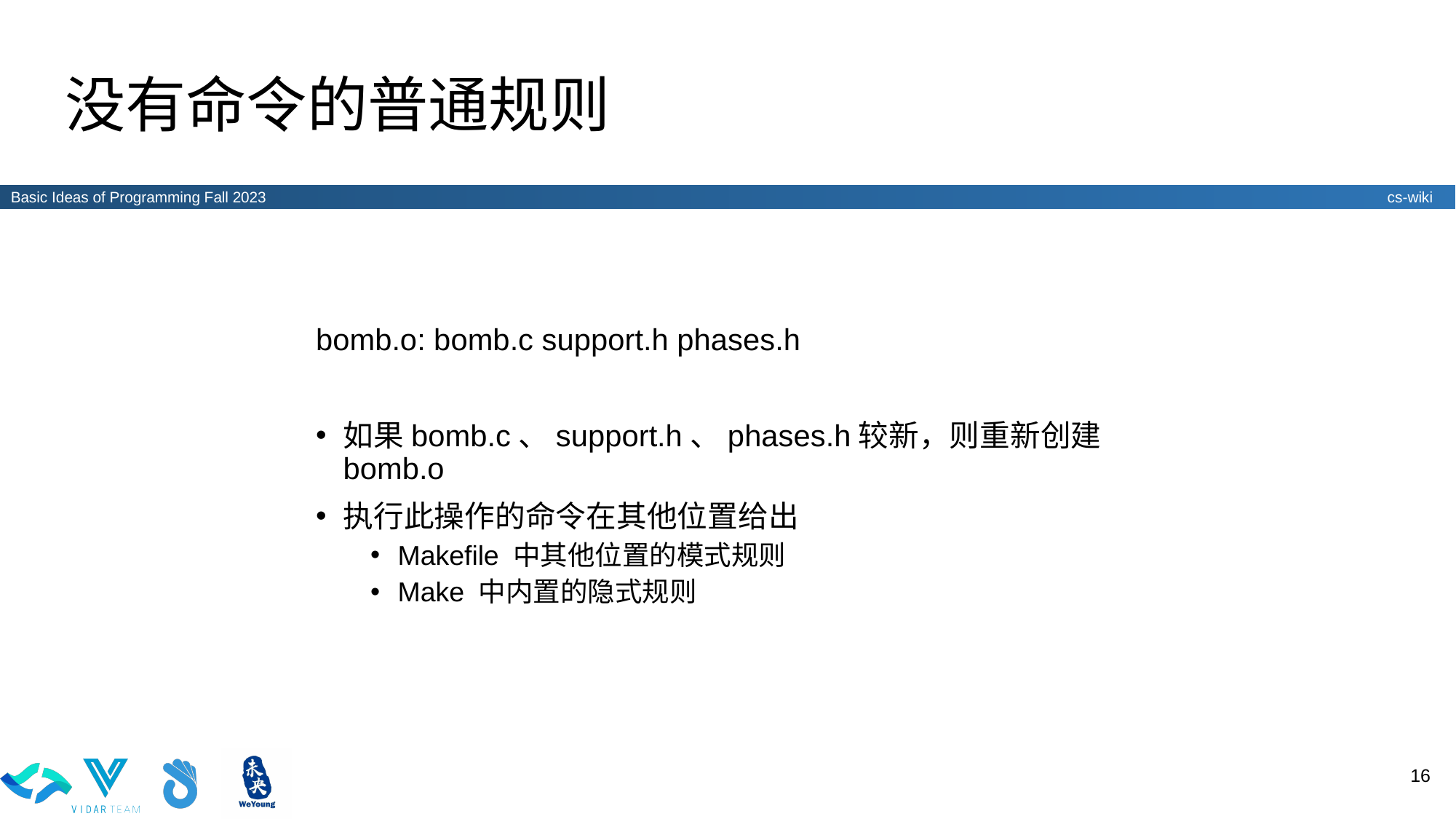

# 没有命令的普通规则
bomb.o: bomb.c support.h phases.h

如果bomb.c、support.h、phases.h较新，则重新创建bomb.o
执行此操作的命令在其他位置给出
Makefile 中其他位置的模式规则
Make 中内置的隐式规则